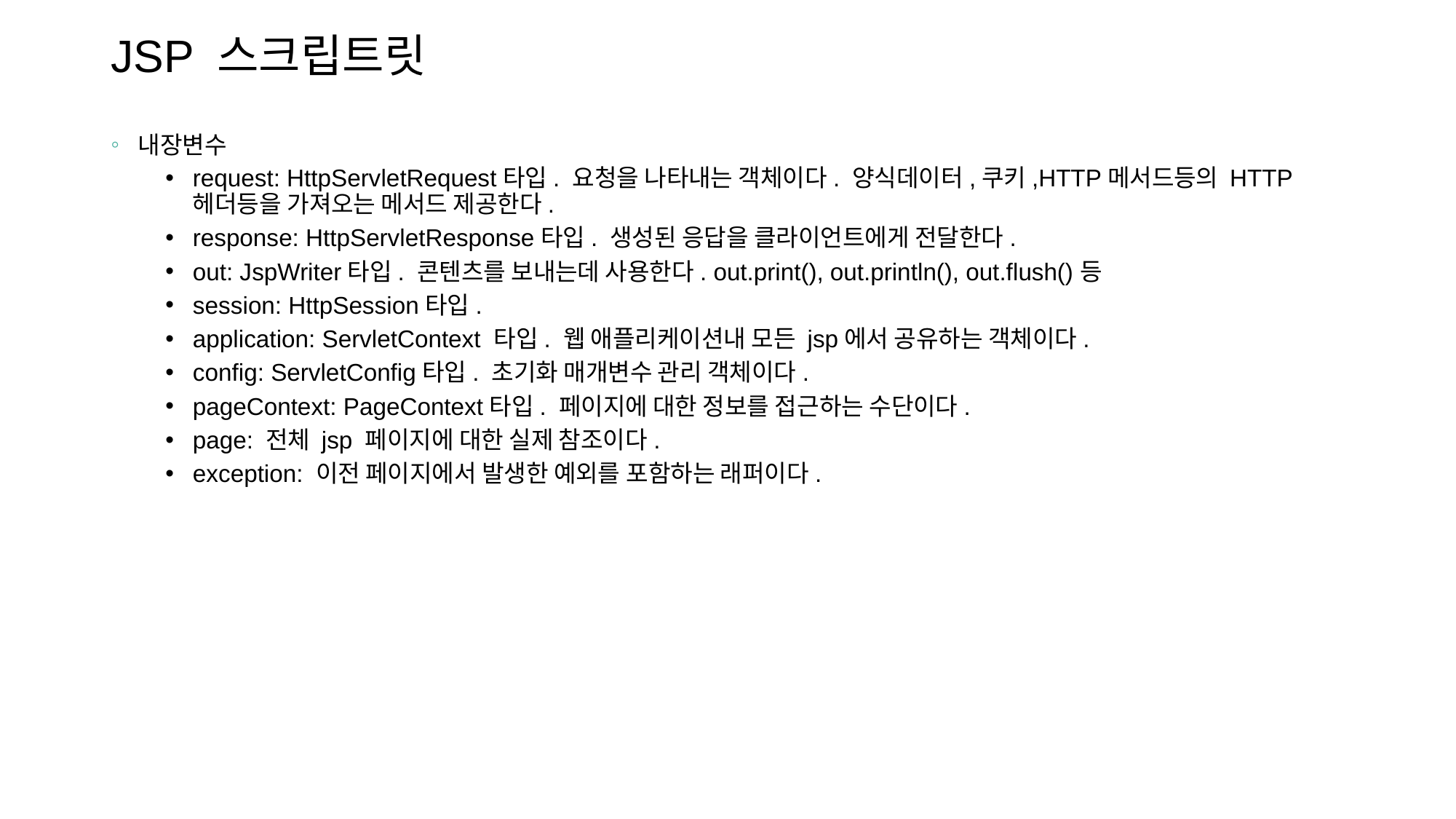

# JSP 스크립트릿
내장변수
request: HttpServletRequest타입. 요청을 나타내는 객체이다. 양식데이터,쿠키,HTTP메서드등의 HTTP 헤더등을 가져오는 메서드 제공한다.
response: HttpServletResponse타입. 생성된 응답을 클라이언트에게 전달한다.
out: JspWriter타입. 콘텐츠를 보내는데 사용한다. out.print(), out.println(), out.flush()등
session: HttpSession타입.
application: ServletContext 타입. 웹 애플리케이션내 모든 jsp에서 공유하는 객체이다.
config: ServletConfig타입. 초기화 매개변수 관리 객체이다.
pageContext: PageContext타입. 페이지에 대한 정보를 접근하는 수단이다.
page: 전체 jsp 페이지에 대한 실제 참조이다.
exception: 이전 페이지에서 발생한 예외를 포함하는 래퍼이다.